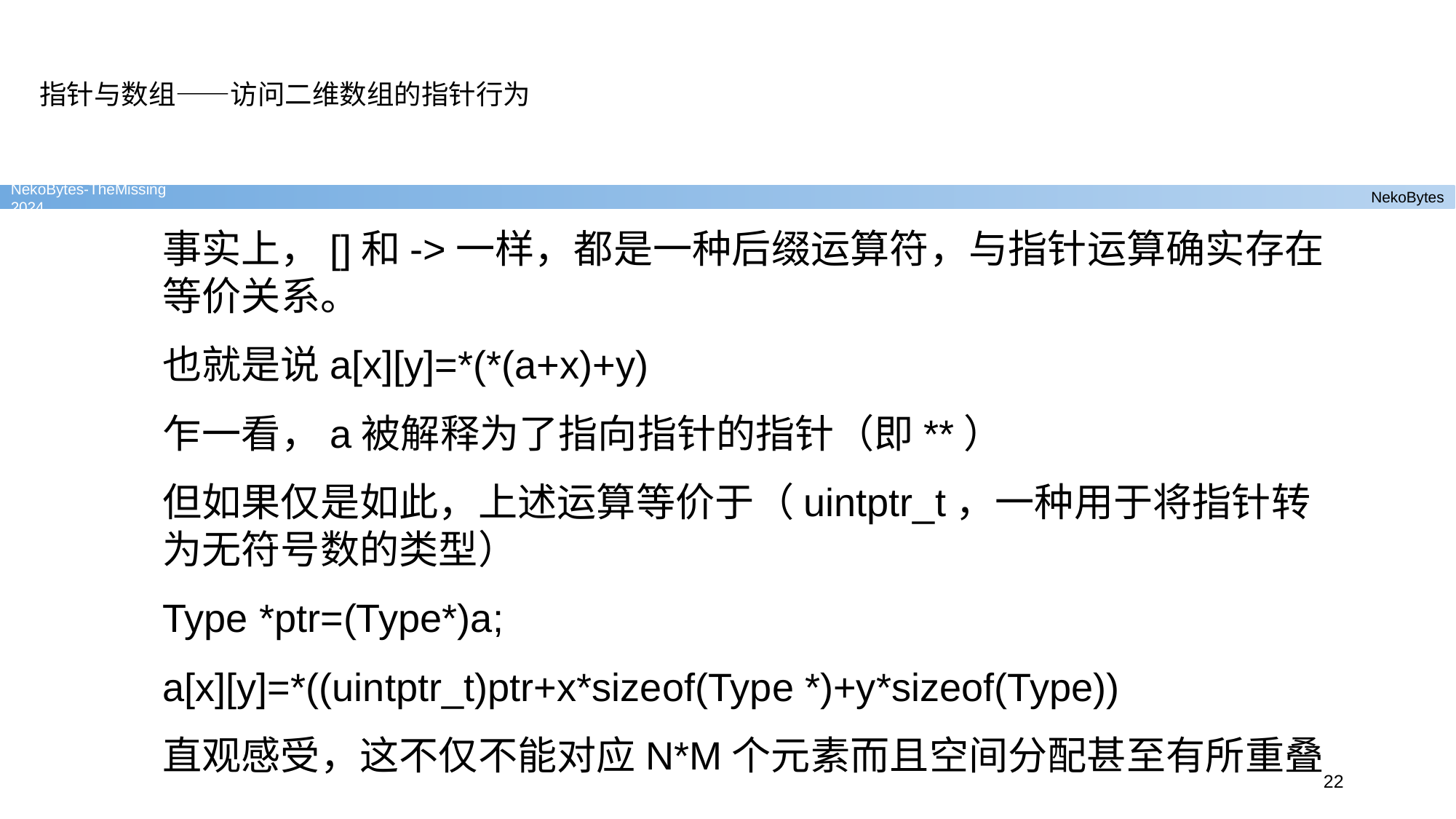

# 指针与数组——访问二维数组的指针行为
事实上，[]和->一样，都是一种后缀运算符，与指针运算确实存在等价关系。
也就是说a[x][y]=*(*(a+x)+y)
乍一看，a被解释为了指向指针的指针（即**）
但如果仅是如此，上述运算等价于（uintptr_t，一种用于将指针转为无符号数的类型）
Type *ptr=(Type*)a;
a[x][y]=*((uintptr_t)ptr+x*sizeof(Type *)+y*sizeof(Type))
直观感受，这不仅不能对应N*M个元素而且空间分配甚至有所重叠

22